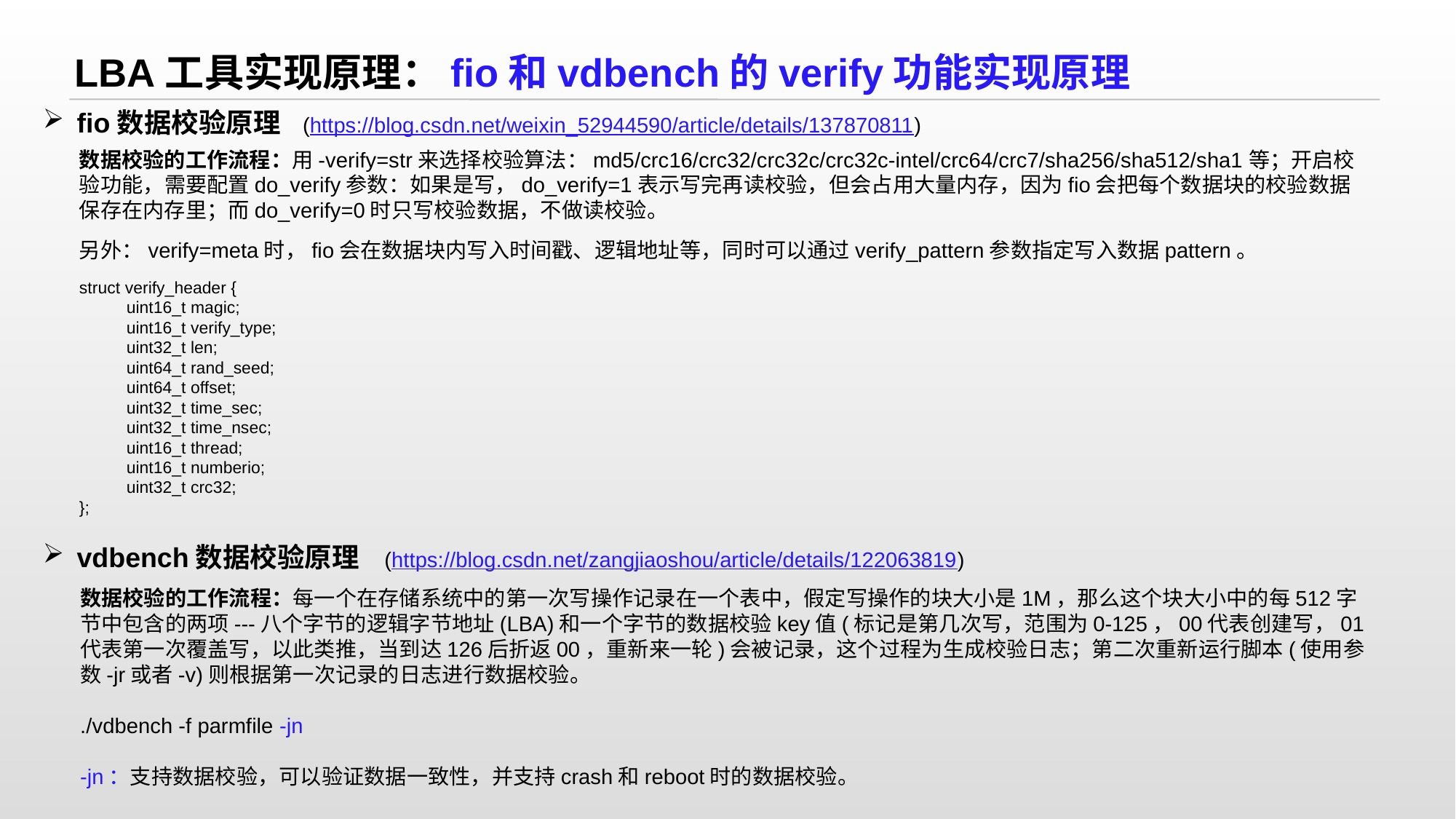

LBA工具实现原理：fio和vdbench的verify功能实现原理
fio数据校验原理   (https://blog.csdn.net/weixin_52944590/article/details/137870811)

数据校验的工作流程：用-verify=str来选择校验算法：md5/crc16/crc32/crc32c/crc32c-intel/crc64/crc7/sha256/sha512/sha1等；开启校验功能，需要配置do_verify参数：如果是写，do_verify=1表示写完再读校验，但会占用大量内存，因为fio会把每个数据块的校验数据保存在内存里；而do_verify=0时只写校验数据，不做读校验。

另外：verify=meta时，fio会在数据块内写入时间戳、逻辑地址等，同时可以通过verify_pattern参数指定写入数据pattern。

struct verify_header {
          uint16_t magic;
          uint16_t verify_type;
          uint32_t len;
          uint64_t rand_seed;
          uint64_t offset;
          uint32_t time_sec;
          uint32_t time_nsec;
          uint16_t thread;
          uint16_t numberio;
          uint32_t crc32;
};
vdbench数据校验原理   (https://blog.csdn.net/zangjiaoshou/article/details/122063819)

数据校验的工作流程：每一个在存储系统中的第一次写操作记录在一个表中，假定写操作的块大小是1M，那么这个块大小中的每512字节中包含的两项---八个字节的逻辑字节地址(LBA)和一个字节的数据校验key值(标记是第几次写，范围为0-125，00代表创建写，01代表第一次覆盖写，以此类推，当到达126后折返00，重新来一轮)会被记录，这个过程为生成校验日志；第二次重新运行脚本(使用参数-jr或者-v)则根据第一次记录的日志进行数据校验。

./vdbench -f parmfile -jn

-jn：支持数据校验，可以验证数据一致性，并支持crash和reboot时的数据校验。